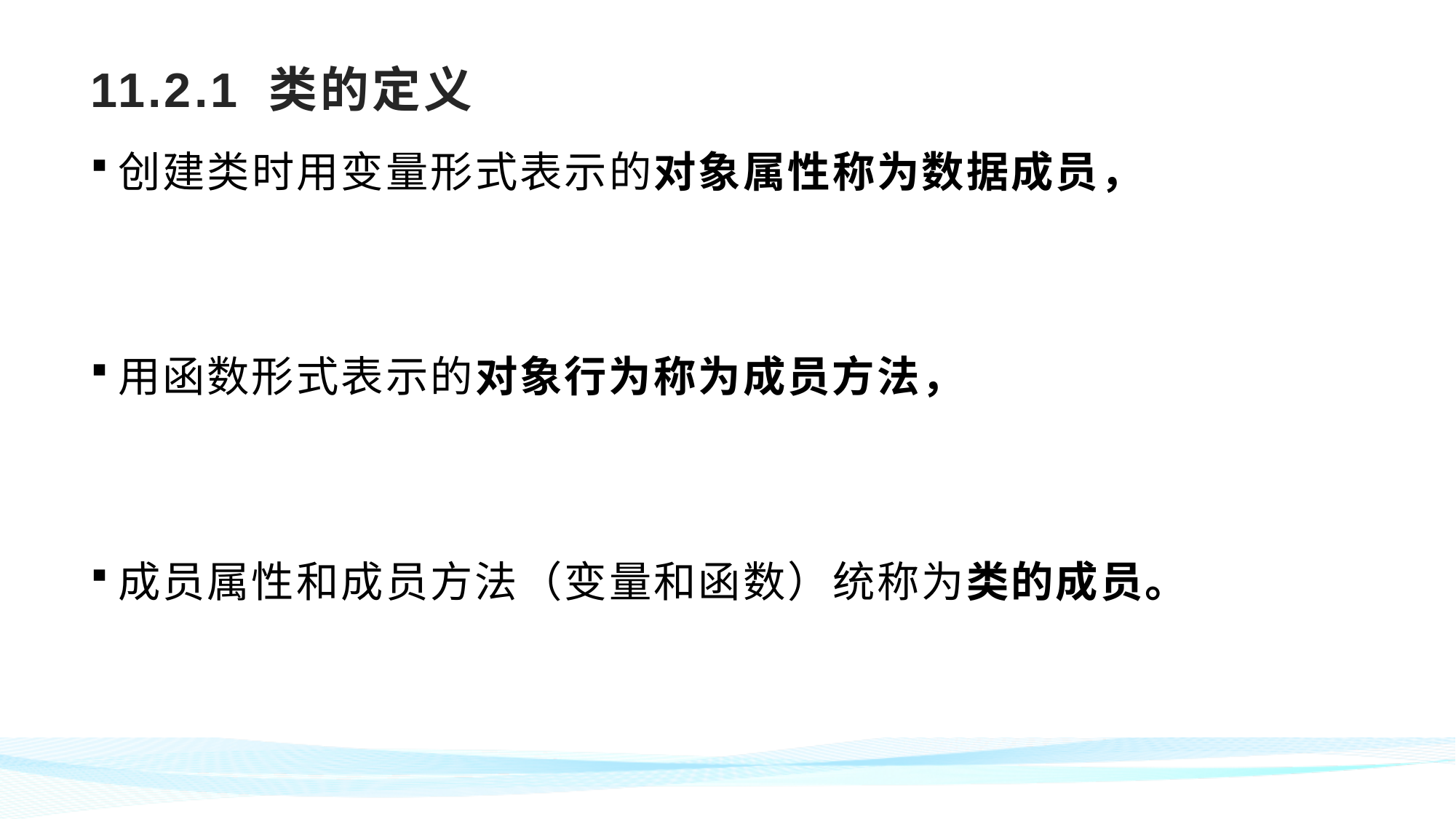

# 11.2.1 类的定义
创建类时用变量形式表示的对象属性称为数据成员，

用函数形式表示的对象行为称为成员方法，

成员属性和成员方法（变量和函数）统称为类的成员。